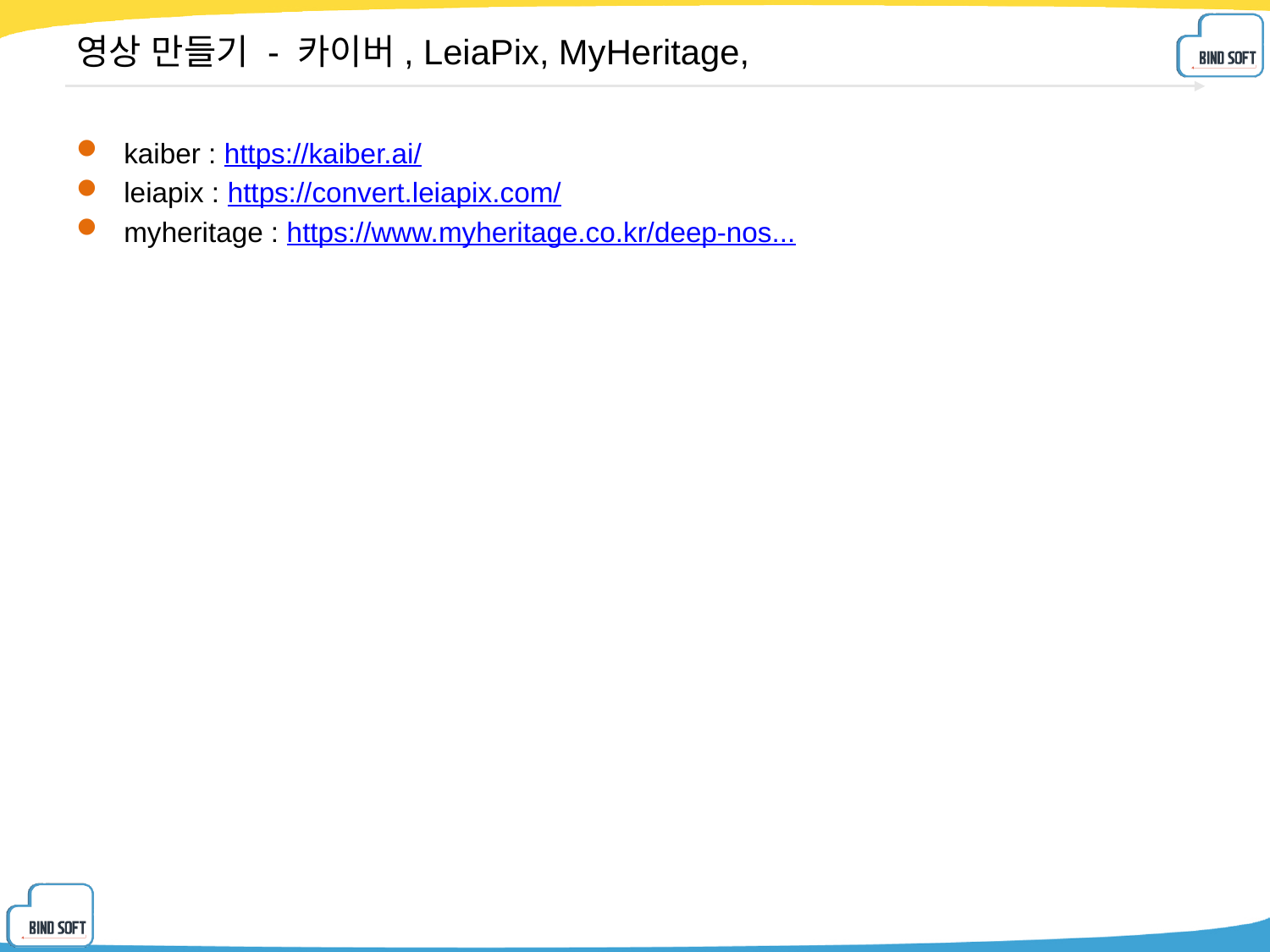

# 영상 만들기 - 카이버, LeiaPix, MyHeritage,
kaiber : https://kaiber.ai/
leiapix : https://convert.leiapix.com/
myheritage : https://www.myheritage.co.kr/deep-nos...